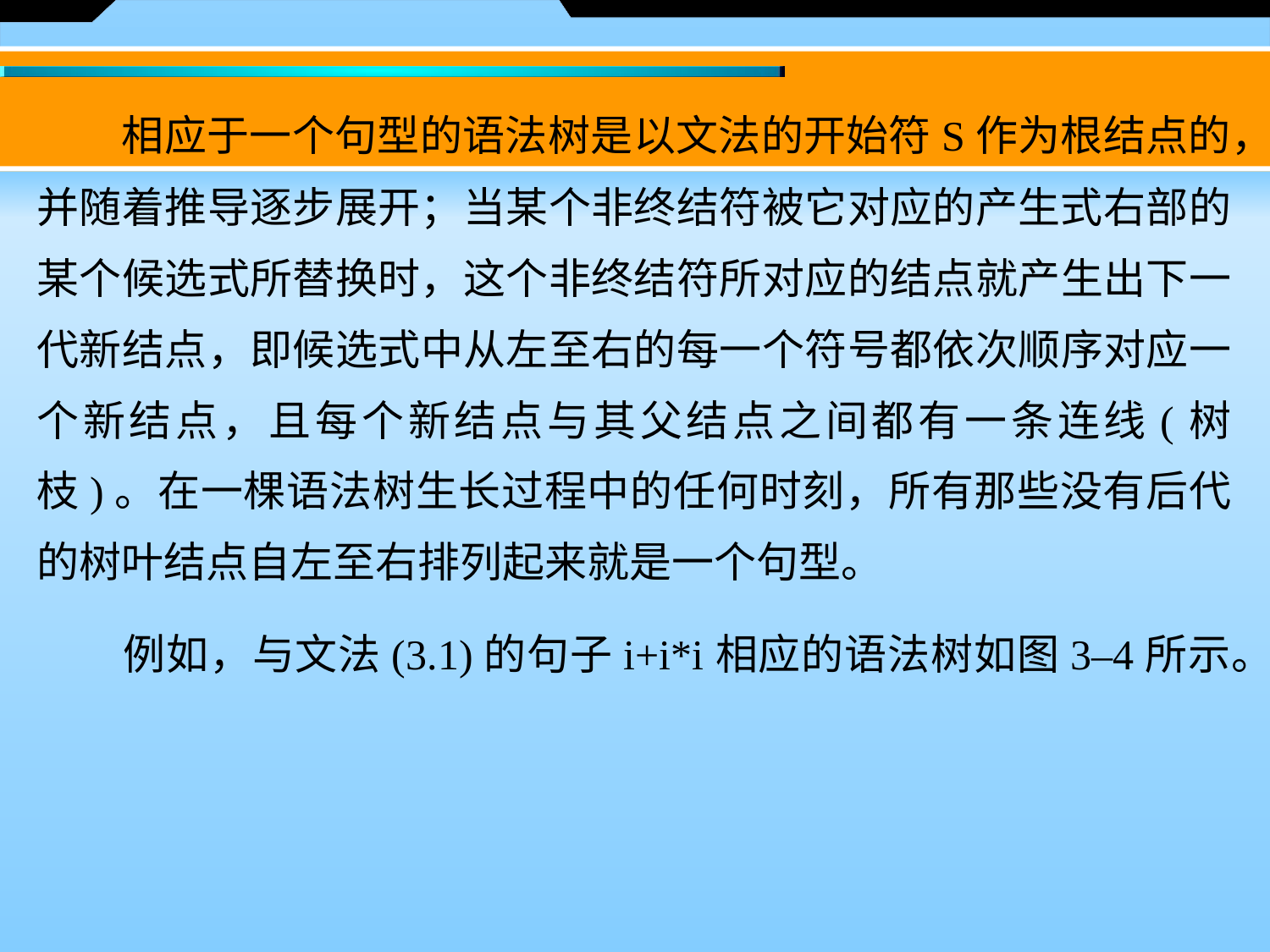

相应于一个句型的语法树是以文法的开始符S作为根结点的，并随着推导逐步展开；当某个非终结符被它对应的产生式右部的某个候选式所替换时，这个非终结符所对应的结点就产生出下一代新结点，即候选式中从左至右的每一个符号都依次顺序对应一个新结点，且每个新结点与其父结点之间都有一条连线(树枝)。在一棵语法树生长过程中的任何时刻，所有那些没有后代的树叶结点自左至右排列起来就是一个句型。
　　例如，与文法(3.1)的句子i+i*i相应的语法树如图3–4所示。